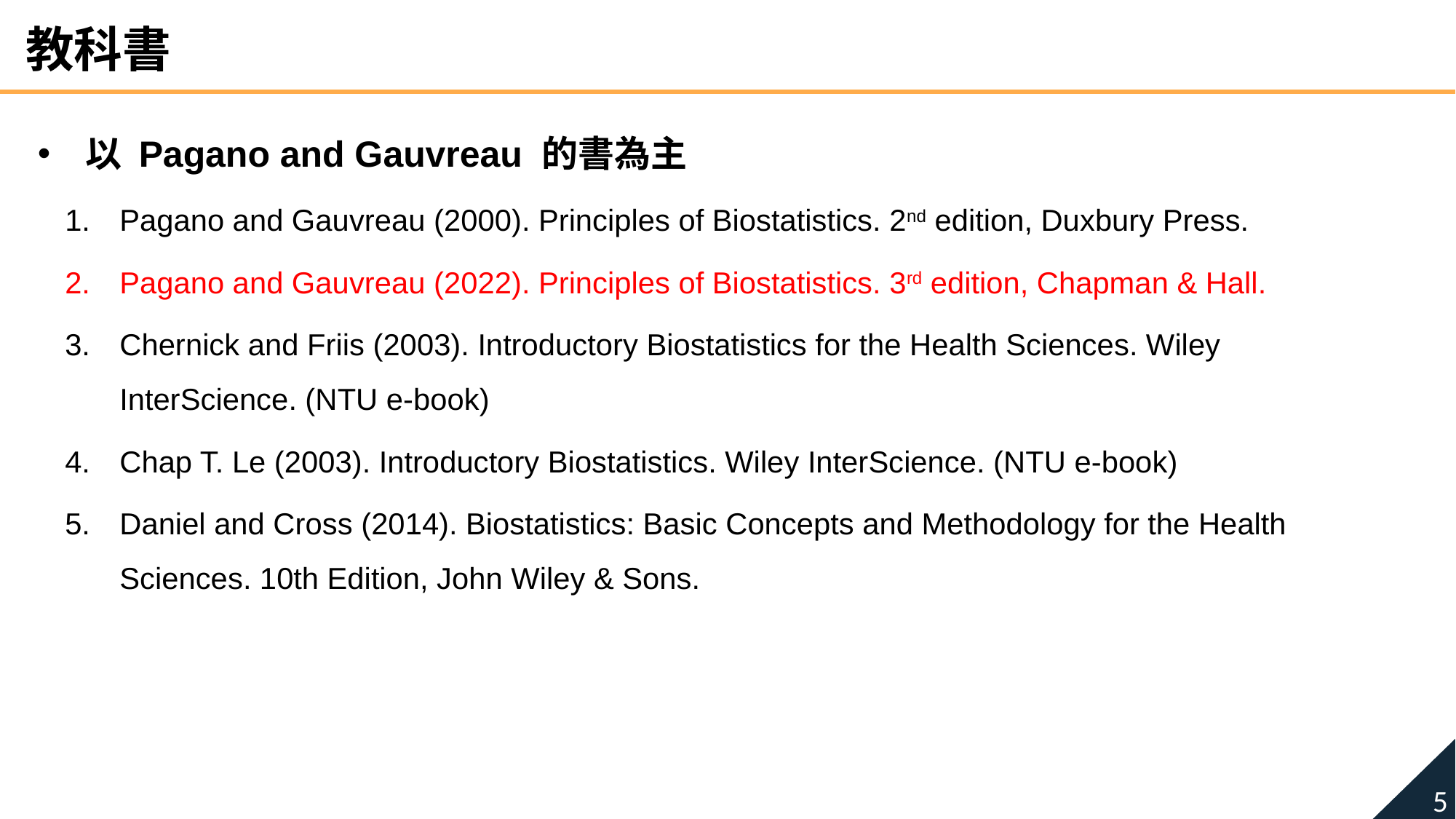

教科書
以 Pagano and Gauvreau 的書為主
Pagano and Gauvreau (2000). Principles of Biostatistics. 2nd edition, Duxbury Press.
Pagano and Gauvreau (2022). Principles of Biostatistics. 3rd edition, Chapman & Hall.
Chernick and Friis (2003). Introductory Biostatistics for the Health Sciences. Wiley InterScience. (NTU e-book)
Chap T. Le (2003). Introductory Biostatistics. Wiley InterScience. (NTU e-book)
Daniel and Cross (2014). Biostatistics: Basic Concepts and Methodology for the Health Sciences. 10th Edition, John Wiley & Sons.
5